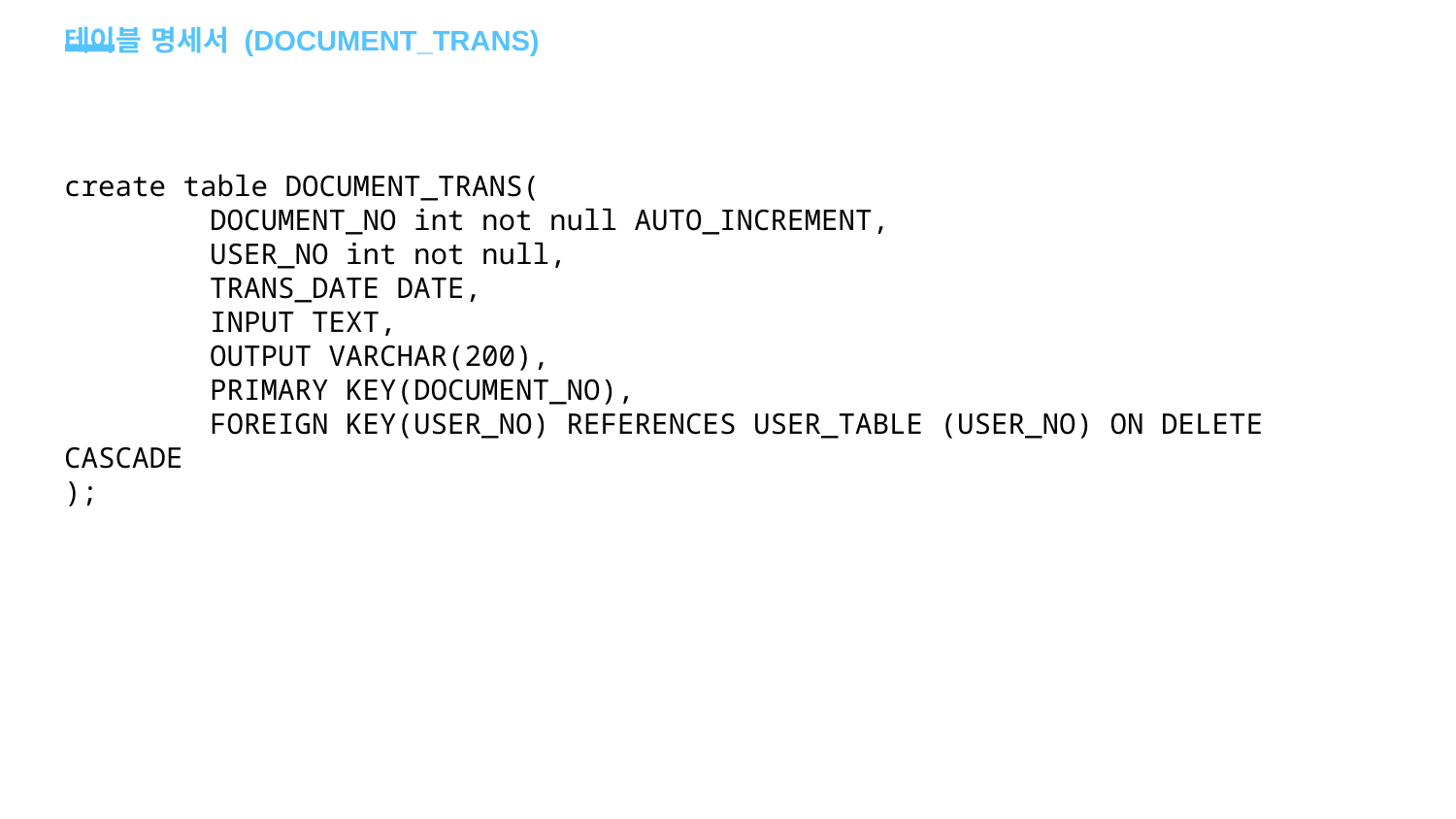

테이블 명세서 (DOCUMENT_TRANS)

create table DOCUMENT_TRANS(
	DOCUMENT_NO int not null AUTO_INCREMENT,
    	USER_NO int not null,
    	TRANS_DATE DATE,
	INPUT TEXT,
	OUTPUT VARCHAR(200),
    	PRIMARY KEY(DOCUMENT_NO),
    	FOREIGN KEY(USER_NO) REFERENCES USER_TABLE (USER_NO) ON DELETE CASCADE
);